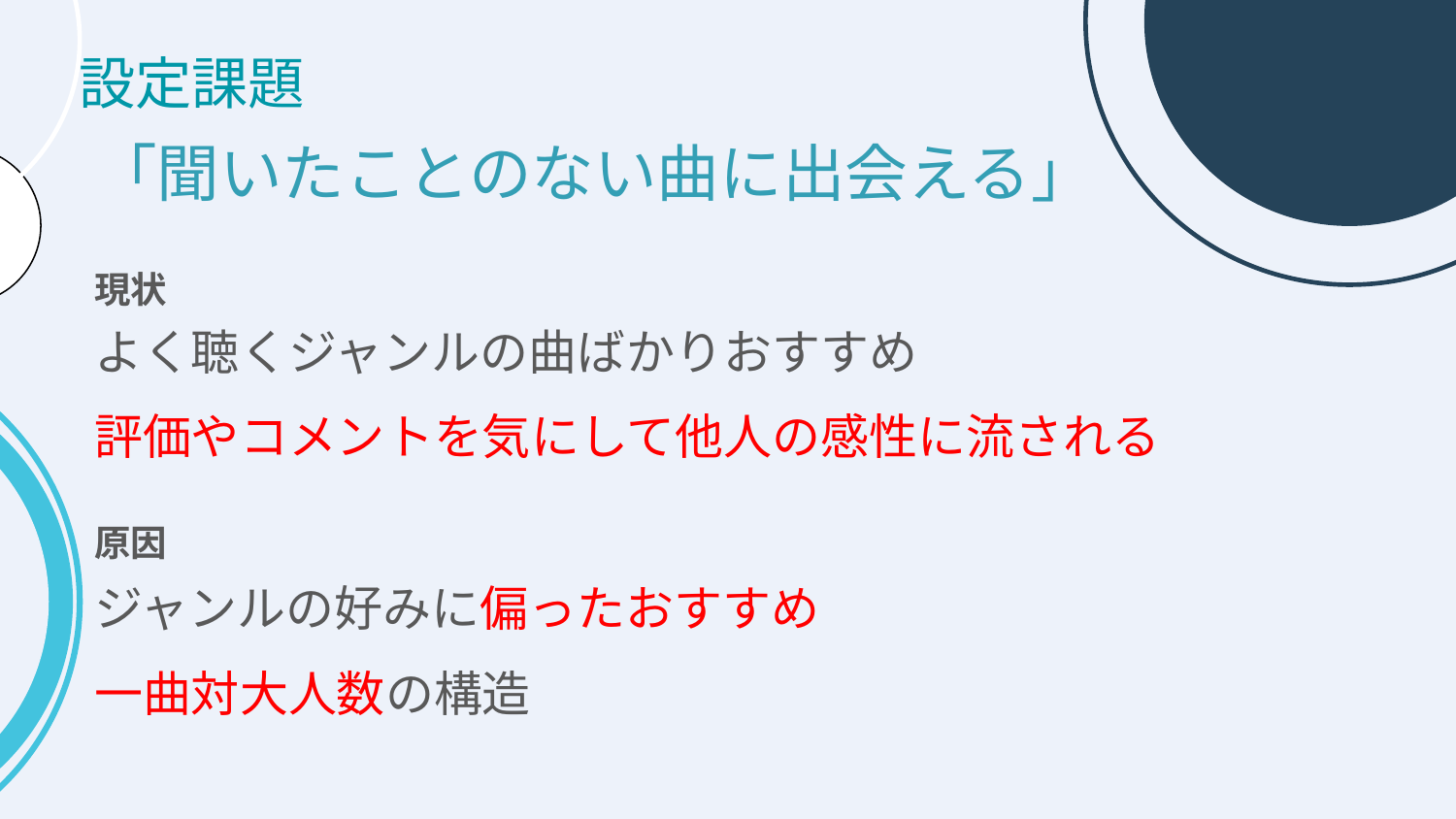

赤の部分を赤以外で協調
# 設定課題
「聞いたことのない曲に出会える」

現状
よく聴くジャンルの曲ばかりおすすめ
評価やコメントを気にして他人の感性に流される

原因
ジャンルの好みに偏ったおすすめ
一曲対大人数の構造